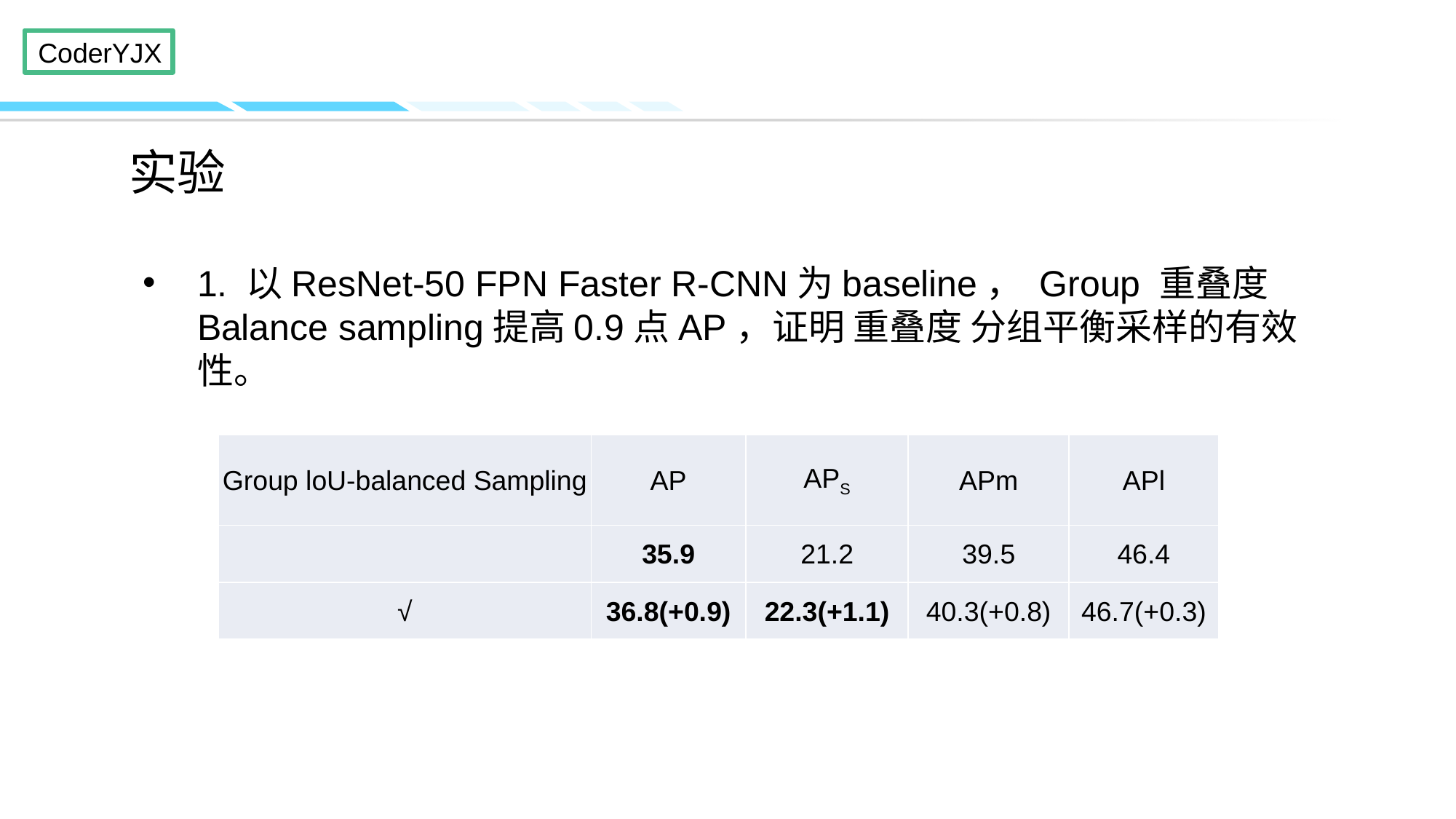

1. 以ResNet-50 FPN Faster R-CNN为baseline， Group 重叠度 Balance sampling提高0.9点AP，证明 重叠度 分组平衡采样的有效性。
| Group loU-balanced Sampling | AP | APS | APm | APl |
| --- | --- | --- | --- | --- |
|  | 35.9 | 21.2 | 39.5 | 46.4 |
| √ | 36.8(+0.9) | 22.3(+1.1) | 40.3(+0.8) | 46.7(+0.3) |